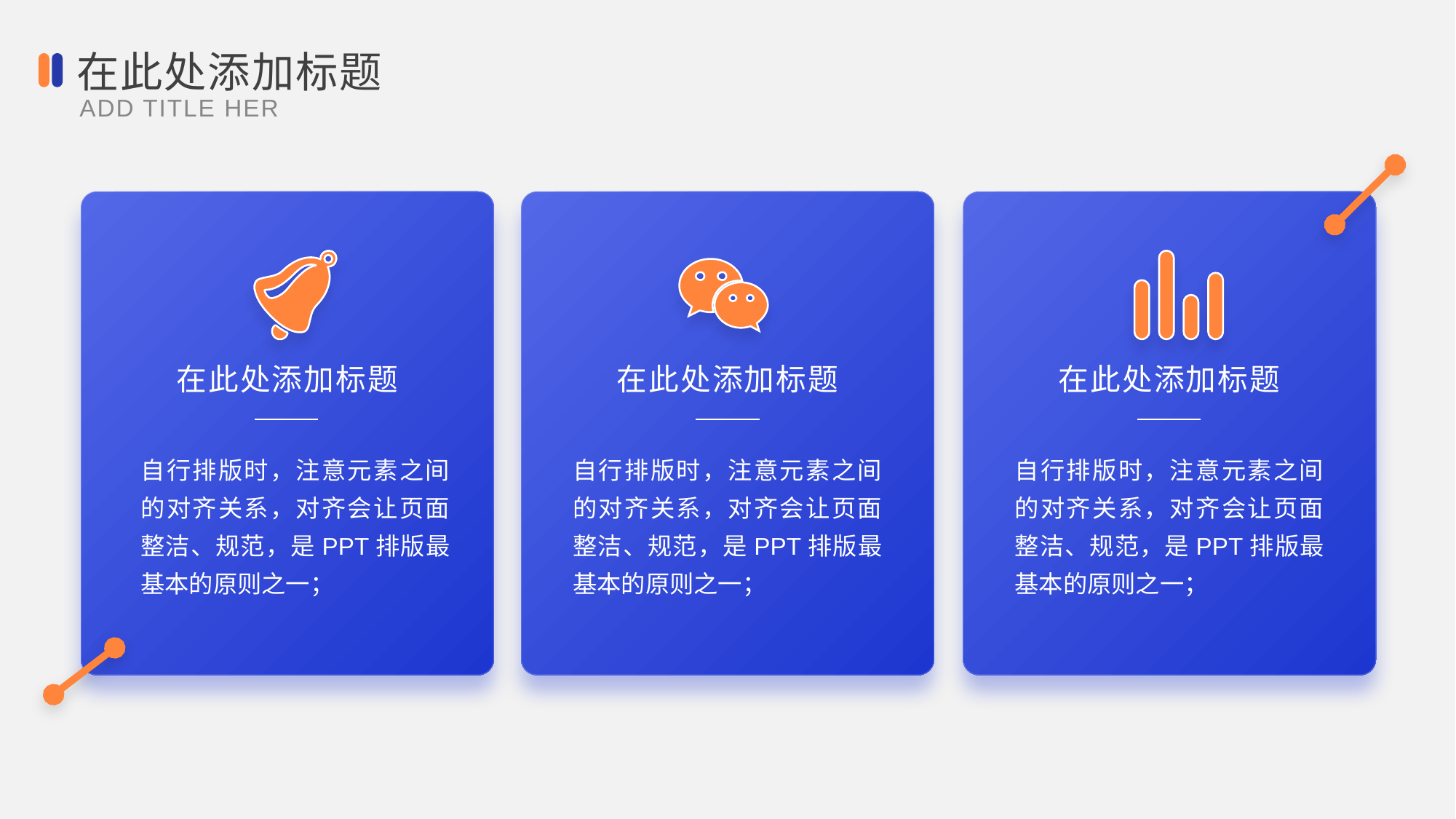

在此处添加标题

ADD TITLE HERE

在此处添加标题
在此处添加标题
在此处添加标题
自行排版时，注意元素之间的对齐关系，对齐会让页面整洁、规范，是PPT排版最基本的原则之一；
自行排版时，注意元素之间的对齐关系，对齐会让页面整洁、规范，是PPT排版最基本的原则之一；
自行排版时，注意元素之间的对齐关系，对齐会让页面整洁、规范，是PPT排版最基本的原则之一；